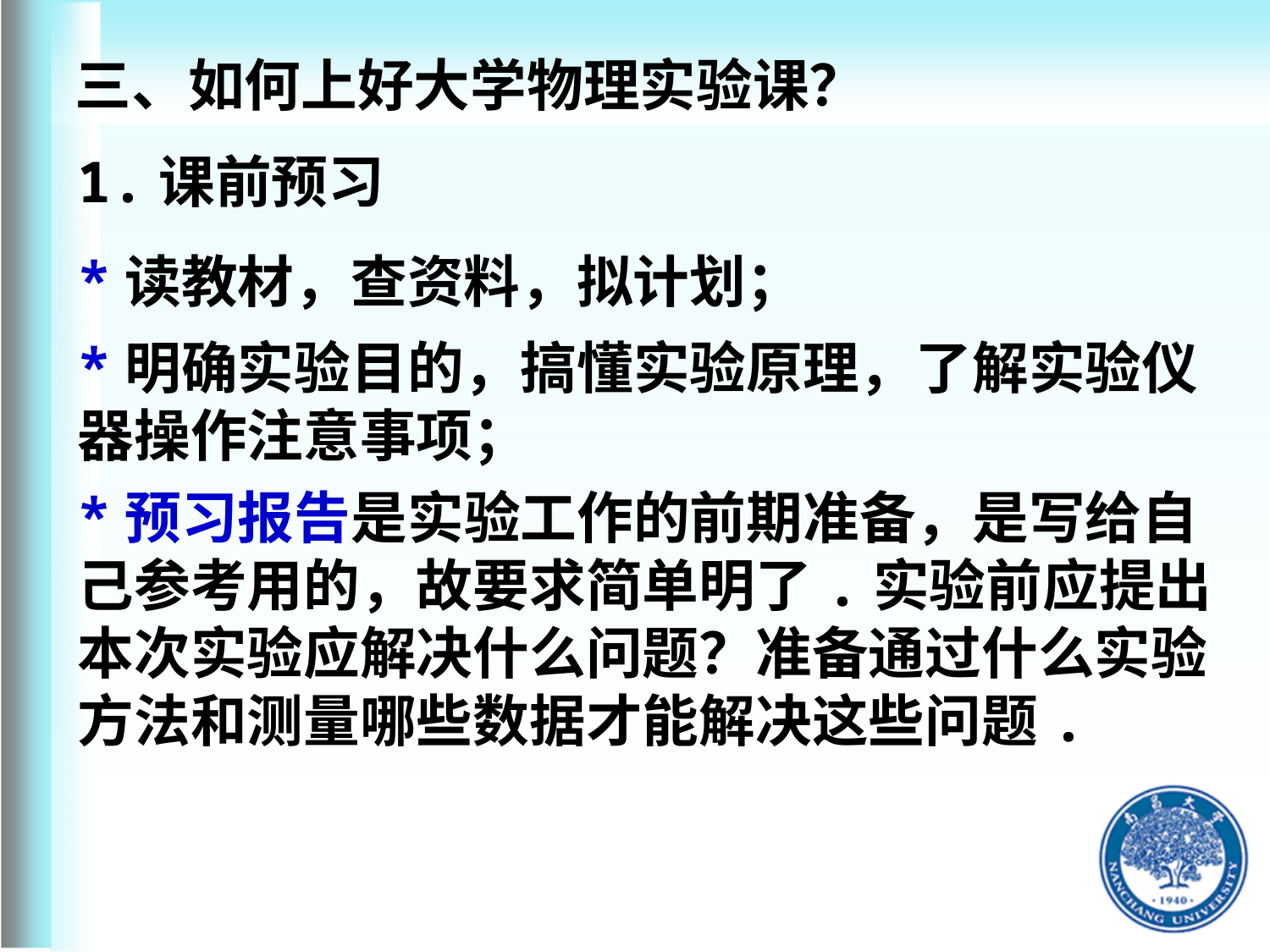

三、如何上好大学物理实验课？
1.课前预习
*读教材，查资料，拟计划；
*明确实验目的，搞懂实验原理，了解实验仪器操作注意事项；
*预习报告是实验工作的前期准备，是写给自己参考用的，故要求简单明了.实验前应提出本次实验应解决什么问题？准备通过什么实验方法和测量哪些数据才能解决这些问题.